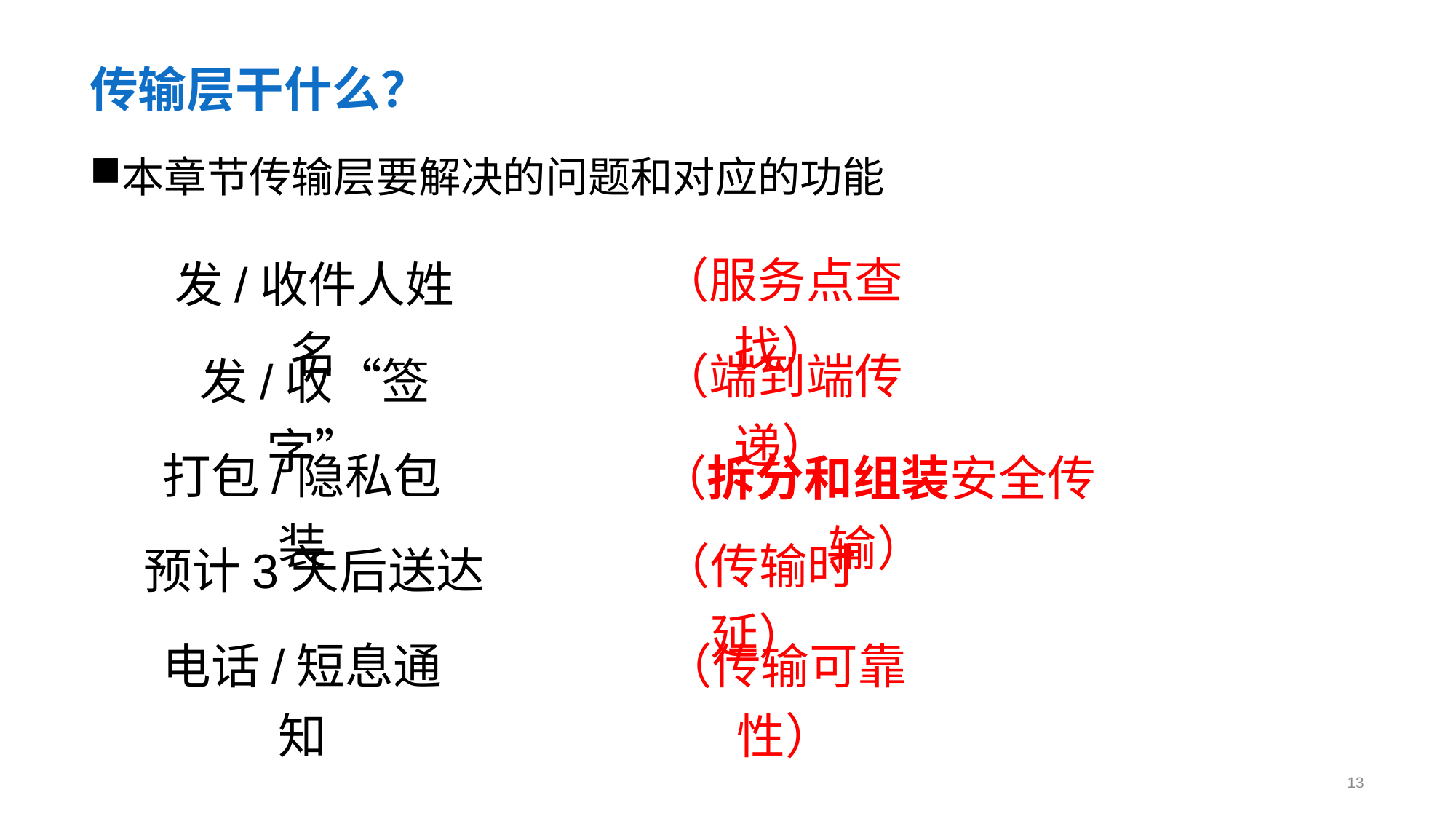

# 传输层干什么？
本章节传输层要解决的问题和对应的功能
（服务点查找）
发/收件人姓名
（端到端传递）
发/收“签字”
打包/隐私包装
（拆分和组装安全传输）
（传输时延）
预计3天后送达
（传输可靠性）
电话/短息通知
13